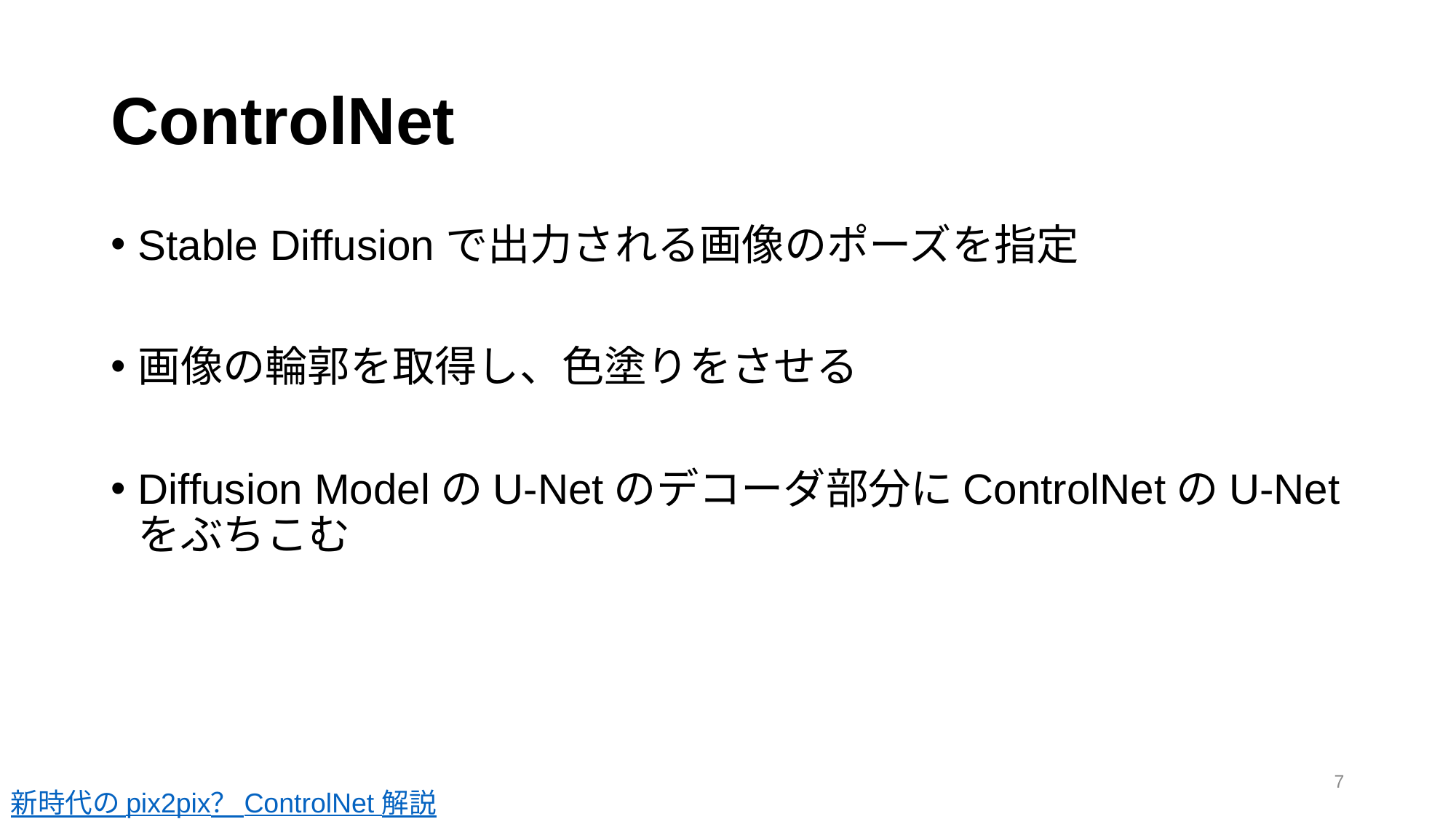

# ControlNet
Stable Diffusionで出力される画像のポーズを指定

画像の輪郭を取得し、色塗りをさせる

Diffusion ModelのU-Netのデコーダ部分にControlNetのU-Netをぶちこむ
7
新時代の pix2pix？ ControlNet 解説